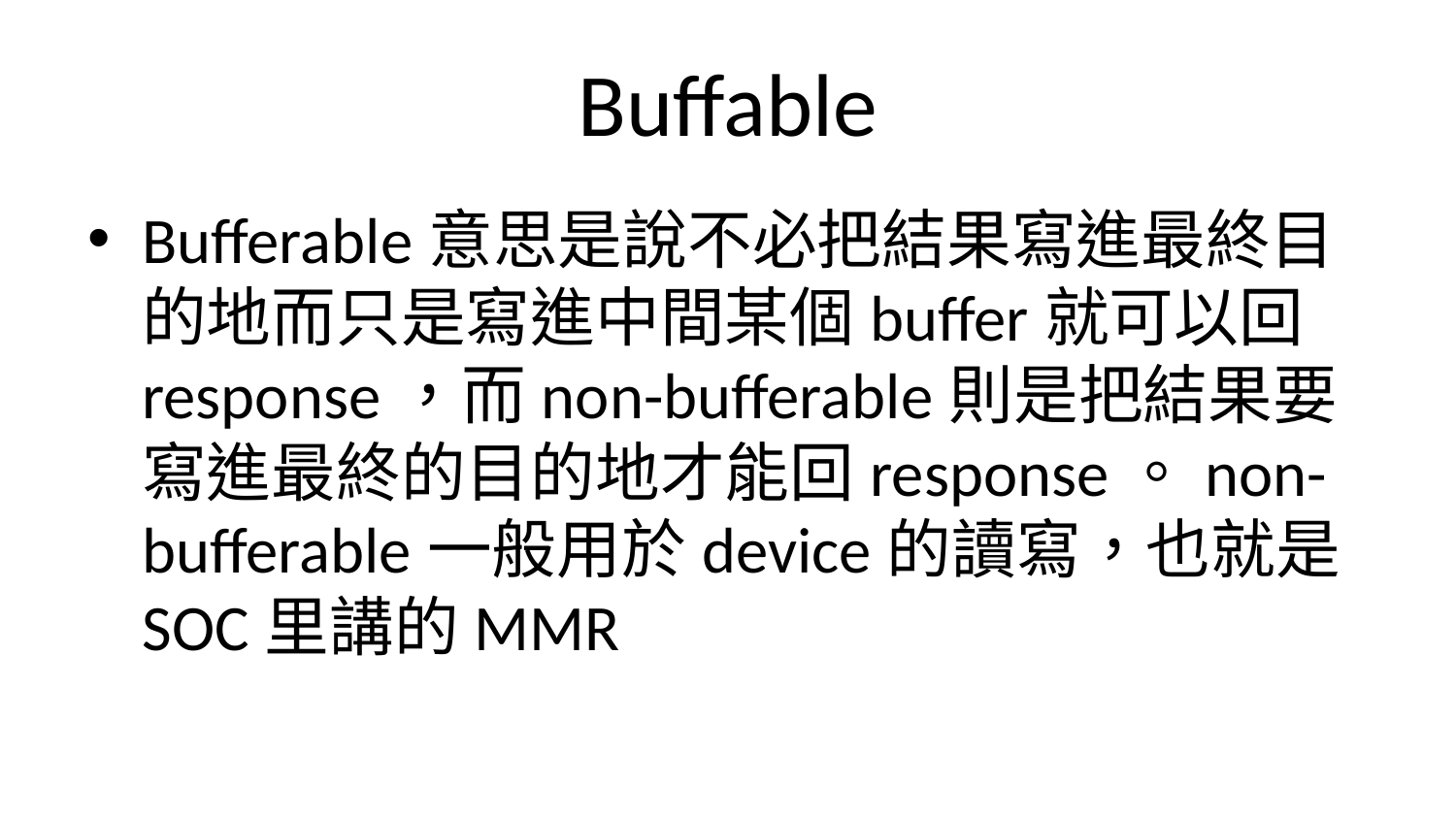

# Buffable
Bufferable意思是說不必把結果寫進最終目的地而只是寫進中間某個buffer就可以回response，而non-bufferable則是把結果要寫進最終的目的地才能回response。non-bufferable一般用於device的讀寫，也就是SOC里講的MMR